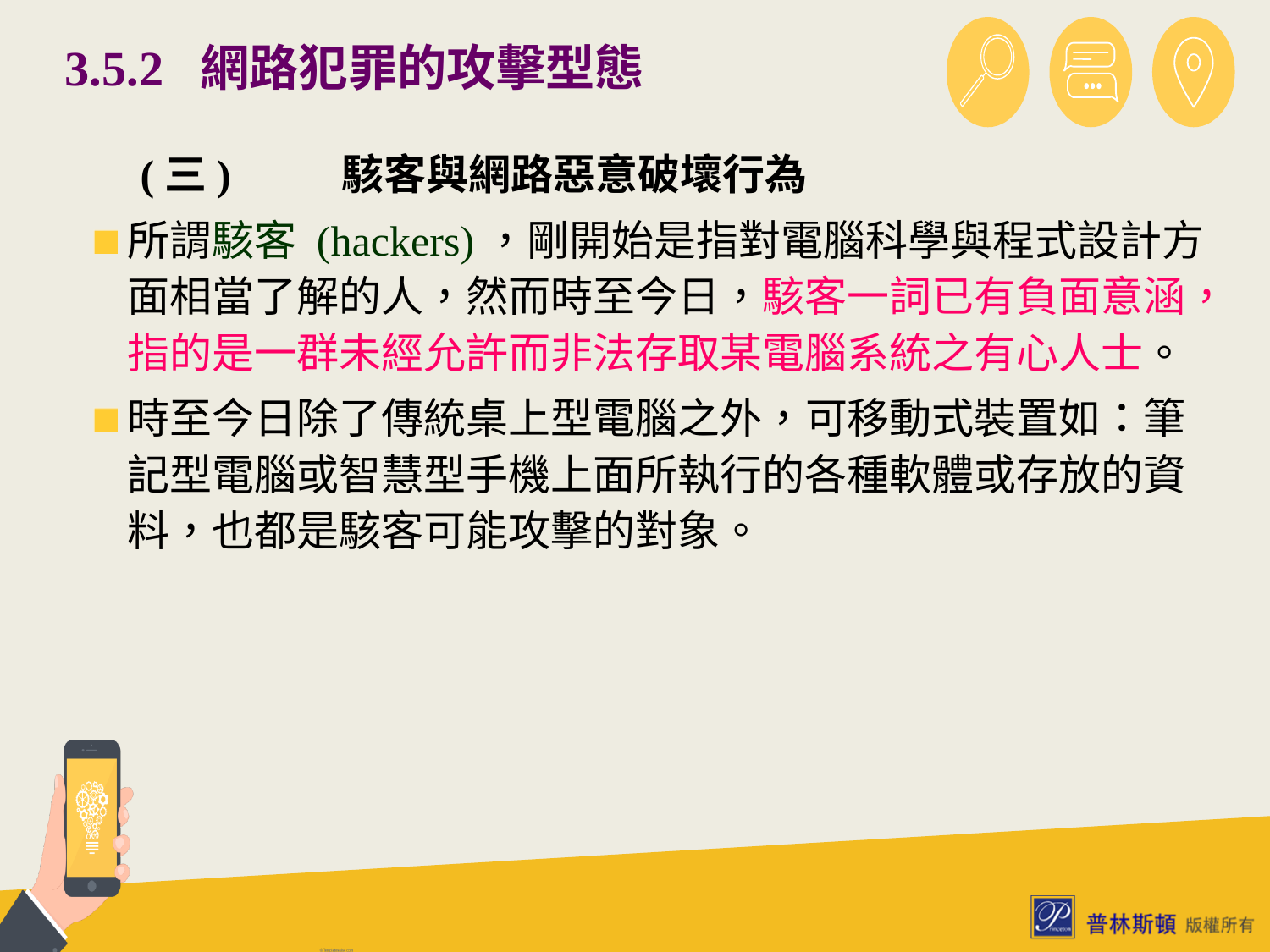

# 3.5.2  網路犯罪的攻擊型態
　(三)	駭客與網路惡意破壞行為
所謂駭客 (hackers)，剛開始是指對電腦科學與程式設計方面相當了解的人，然而時至今日，駭客一詞已有負面意涵，指的是一群未經允許而非法存取某電腦系統之有心人士。
時至今日除了傳統桌上型電腦之外，可移動式裝置如：筆記型電腦或智慧型手機上面所執行的各種軟體或存放的資料，也都是駭客可能攻擊的對象。